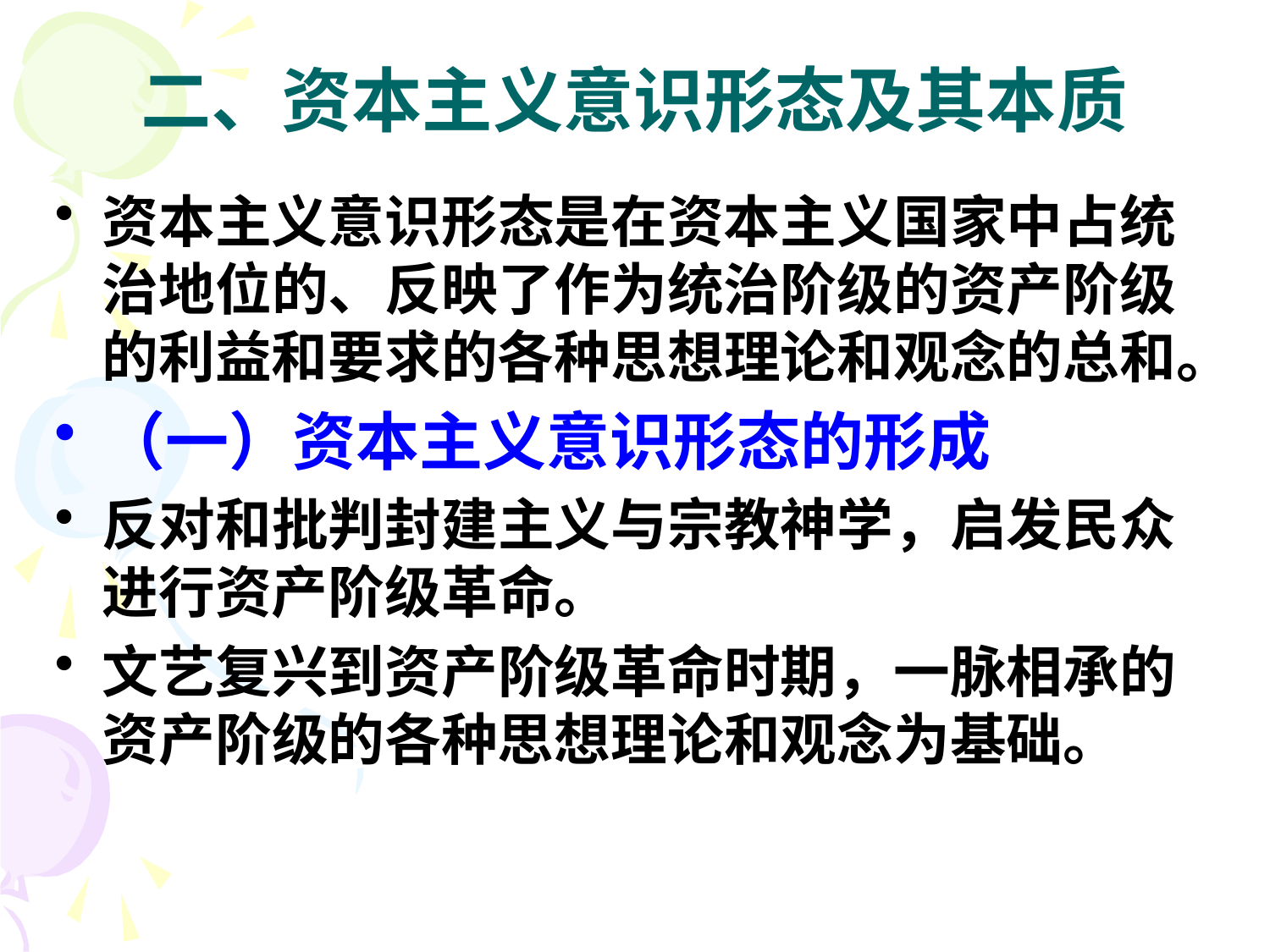

# 二、资本主义意识形态及其本质
资本主义意识形态是在资本主义国家中占统治地位的、反映了作为统治阶级的资产阶级的利益和要求的各种思想理论和观念的总和。
（一）资本主义意识形态的形成
反对和批判封建主义与宗教神学，启发民众进行资产阶级革命。
文艺复兴到资产阶级革命时期，一脉相承的资产阶级的各种思想理论和观念为基础。